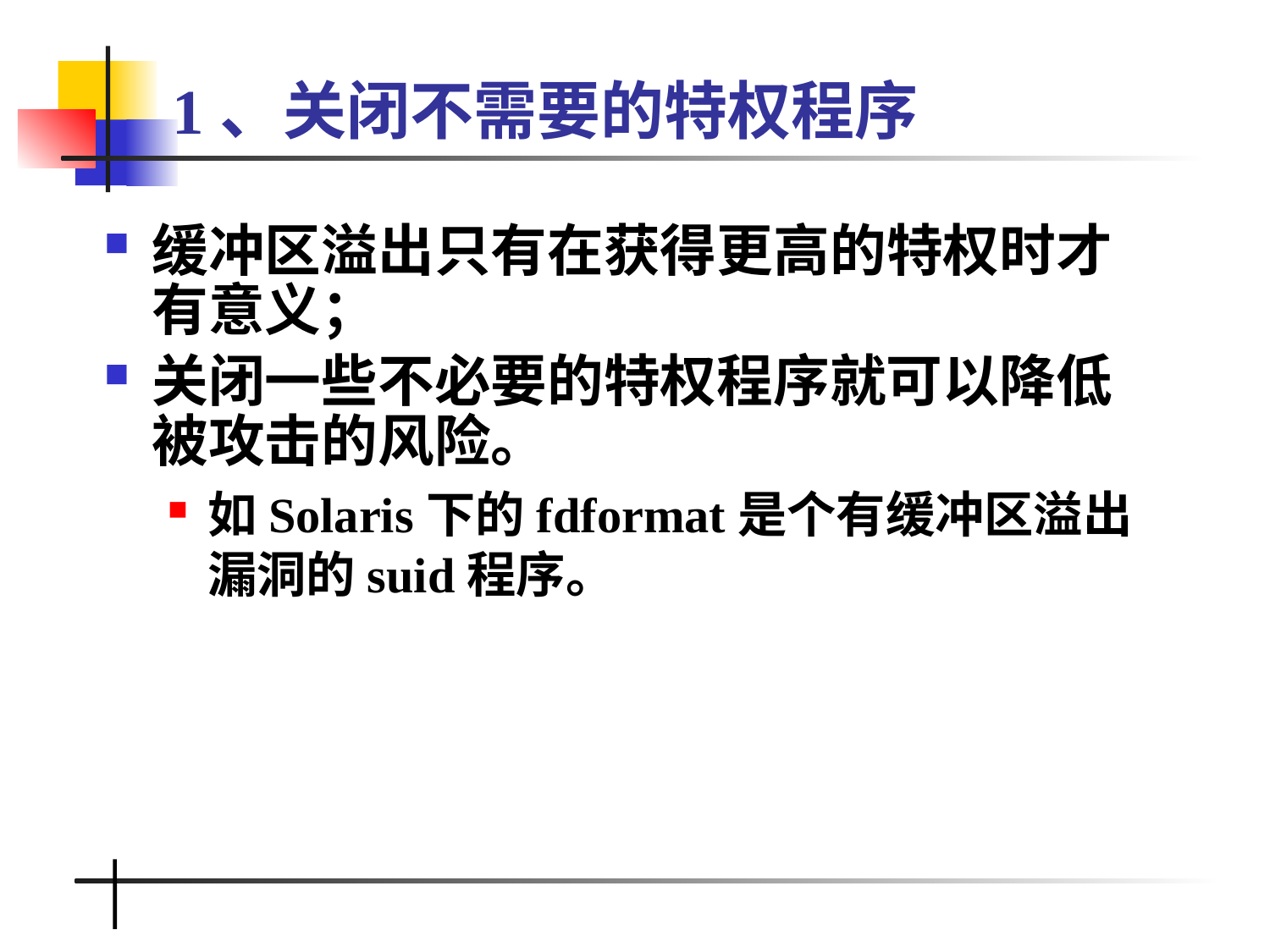

# 1、关闭不需要的特权程序
缓冲区溢出只有在获得更高的特权时才有意义；
关闭一些不必要的特权程序就可以降低被攻击的风险。
如Solaris下的fdformat是个有缓冲区溢出漏洞的suid程序。